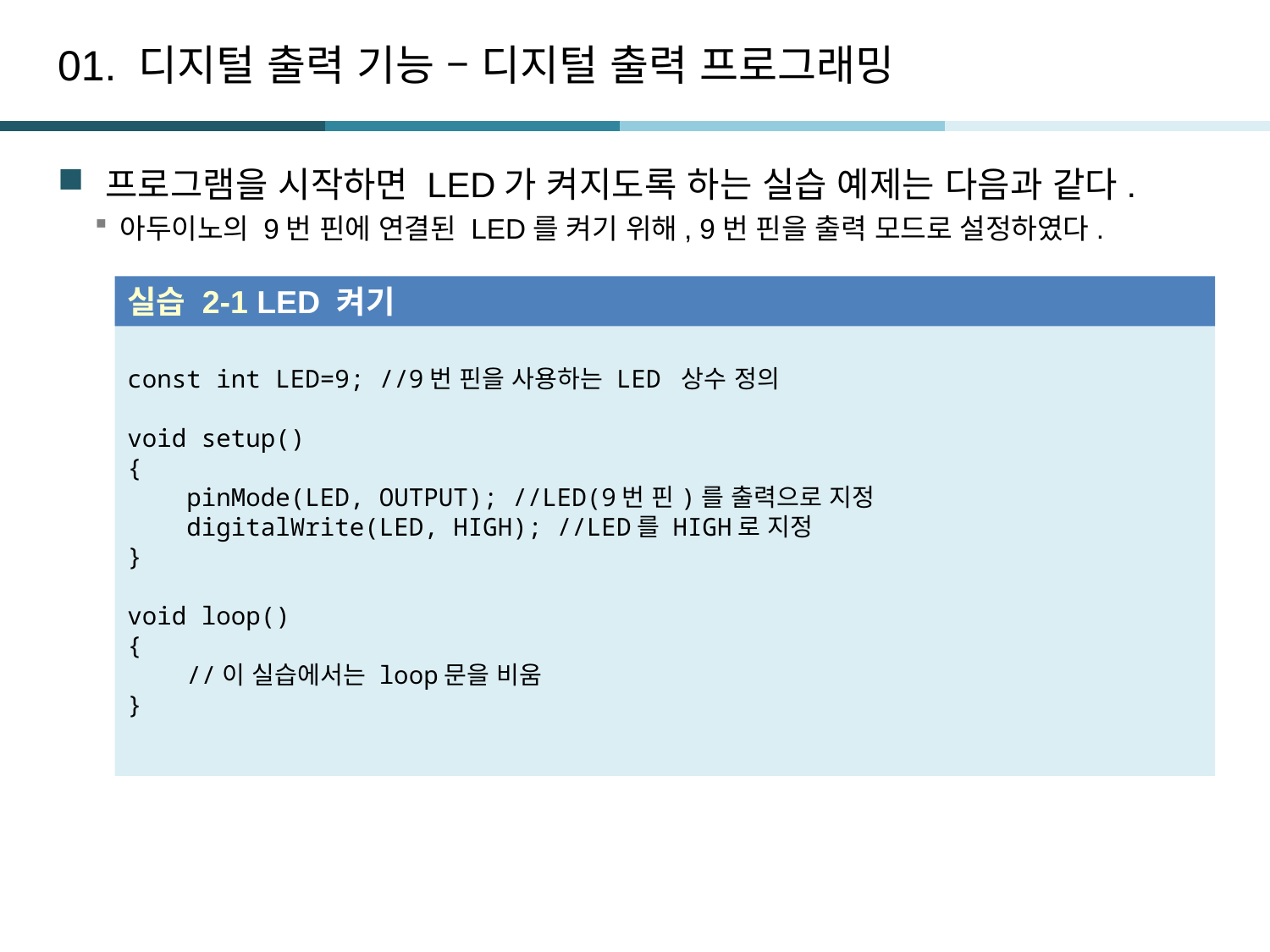

# 01. 디지털 출력 기능 – 디지털 출력 프로그래밍
프로그램을 시작하면 LED가 켜지도록 하는 실습 예제는 다음과 같다.
아두이노의 9번 핀에 연결된 LED를 켜기 위해, 9번 핀을 출력 모드로 설정하였다.
실습 2-1 LED 켜기
const int LED=9; //9번 핀을 사용하는 LED 상수 정의

void setup()
{
    pinMode(LED, OUTPUT); //LED(9번 핀)를 출력으로 지정
    digitalWrite(LED, HIGH); //LED를 HIGH로 지정
}

void loop()
{
    //이 실습에서는 loop문을 비움
}